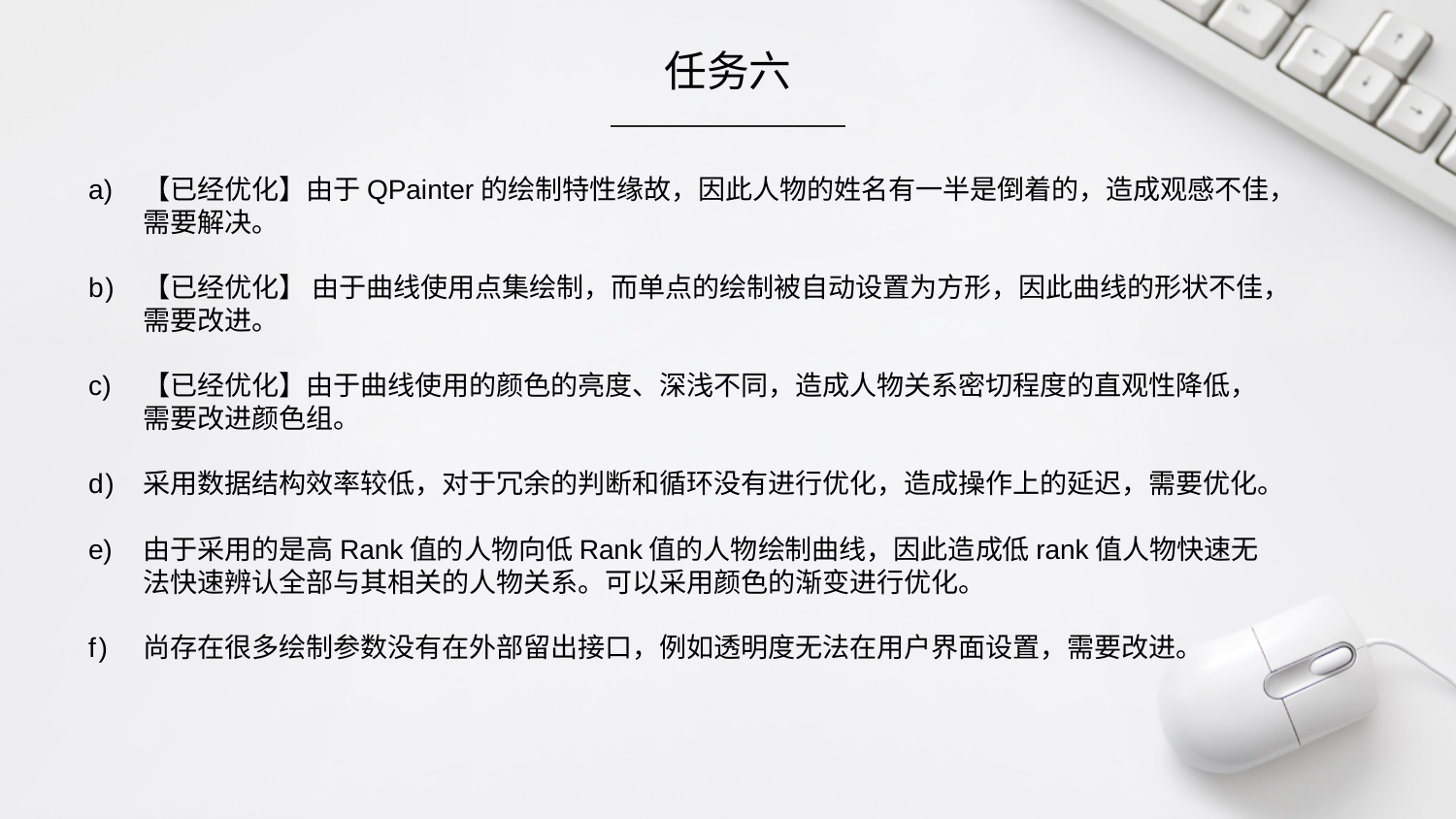

任务六
【已经优化】由于QPainter的绘制特性缘故，因此人物的姓名有一半是倒着的，造成观感不佳，需要解决。

【已经优化】 由于曲线使用点集绘制，而单点的绘制被自动设置为方形，因此曲线的形状不佳，需要改进。

【已经优化】由于曲线使用的颜色的亮度、深浅不同，造成人物关系密切程度的直观性降低，需要改进颜色组。

采用数据结构效率较低，对于冗余的判断和循环没有进行优化，造成操作上的延迟，需要优化。

由于采用的是高Rank值的人物向低Rank值的人物绘制曲线，因此造成低rank值人物快速无法快速辨认全部与其相关的人物关系。可以采用颜色的渐变进行优化。

尚存在很多绘制参数没有在外部留出接口，例如透明度无法在用户界面设置，需要改进。